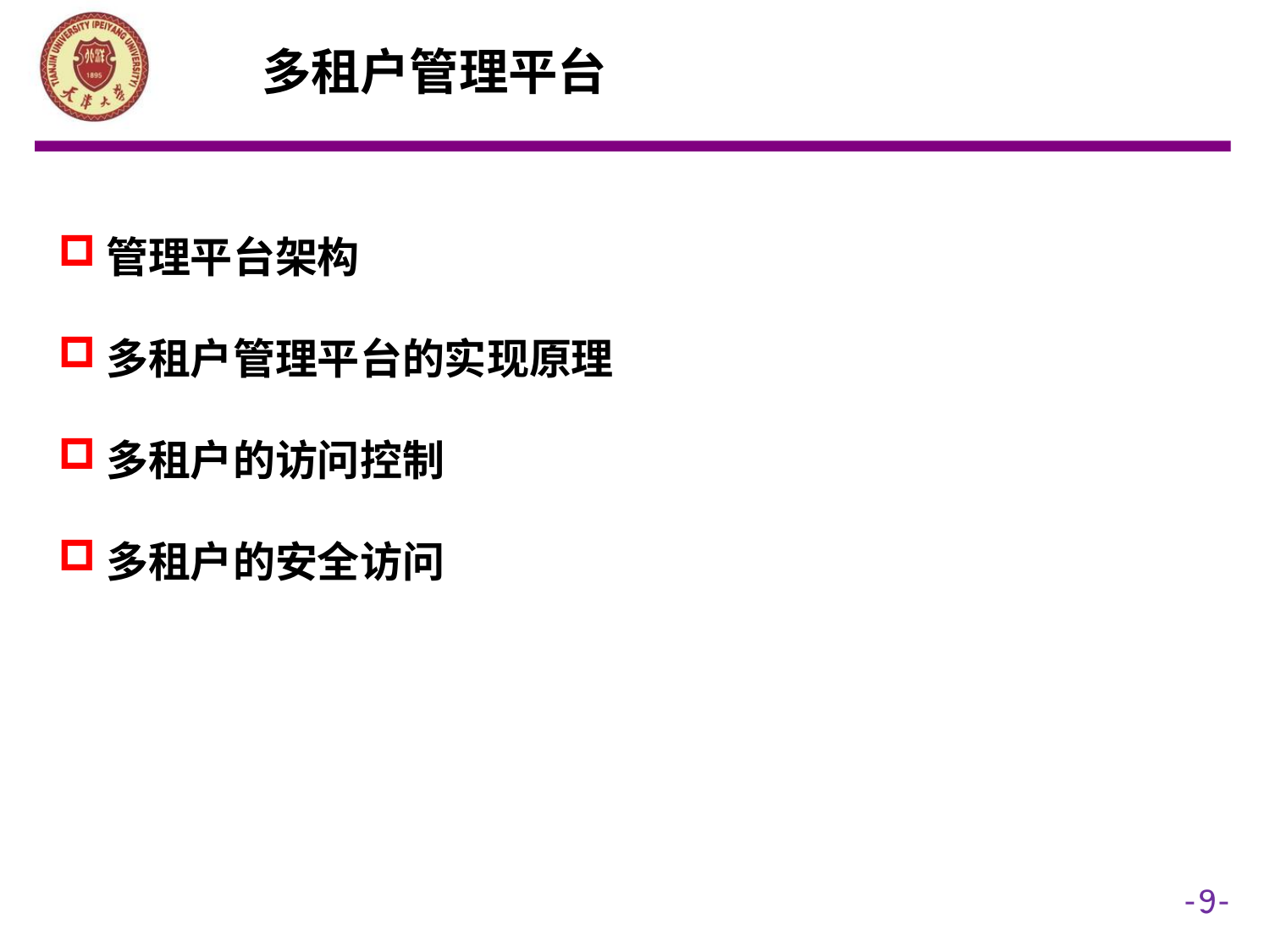

多租户管理平台
管理平台架构
多租户管理平台的实现原理
多租户的访问控制
多租户的安全访问